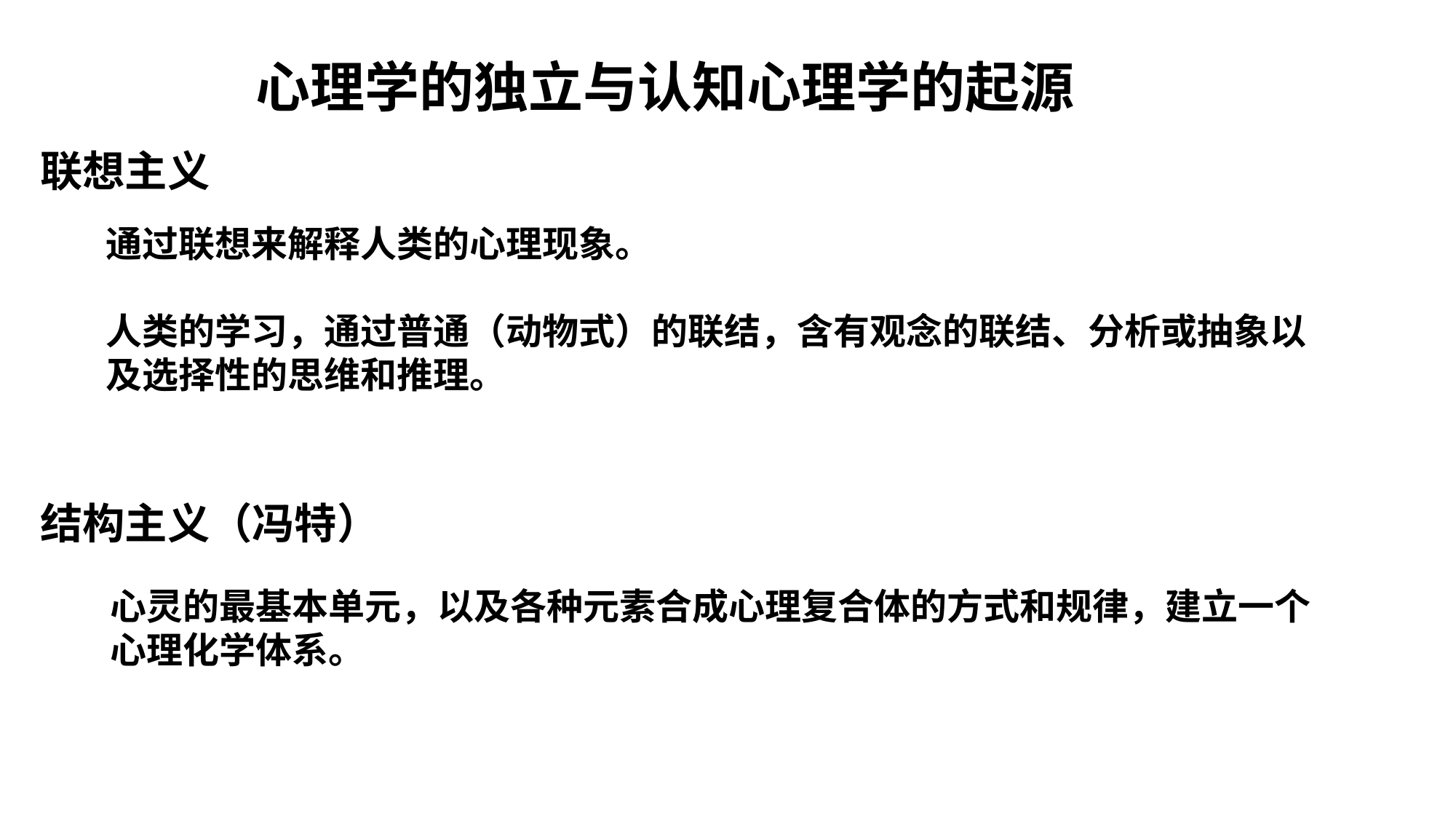

心理学的独立与认知心理学的起源
联想主义
通过联想来解释人类的心理现象。

人类的学习，通过普通（动物式）的联结，含有观念的联结、分析或抽象以及选择性的思维和推理。
结构主义（冯特）
心灵的最基本单元，以及各种元素合成心理复合体的方式和规律，建立一个心理化学体系。